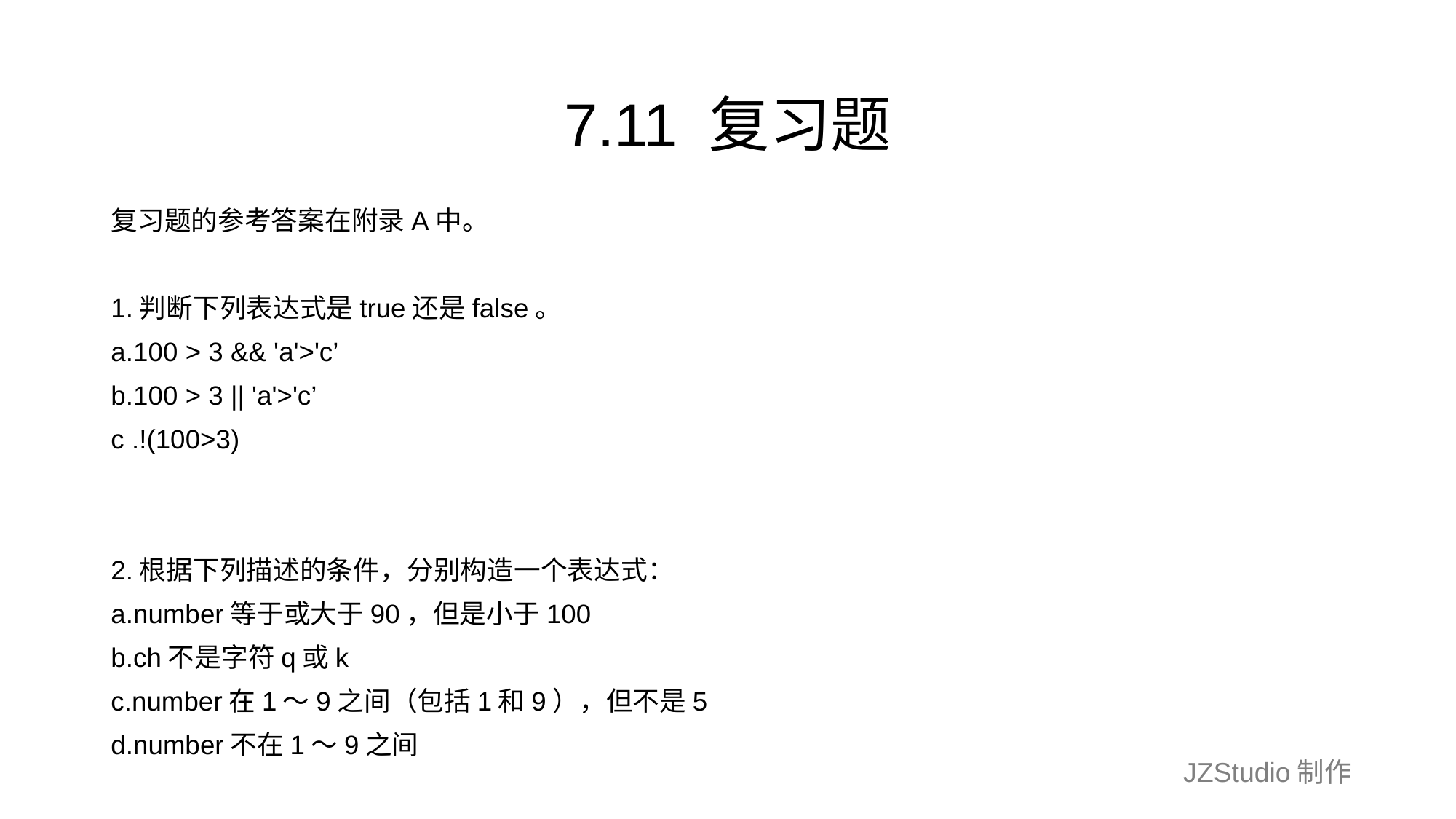

# 7.11 复习题
复习题的参考答案在附录A中。

1.判断下列表达式是true还是false。
a.100 > 3 && 'a'>'c’
b.100 > 3 || 'a'>'c’
c .!(100>3)

2.根据下列描述的条件，分别构造一个表达式：
a.number等于或大于90，但是小于100
b.ch不是字符q或k
c.number在1～9之间（包括1和9），但不是5
d.number不在1～9之间